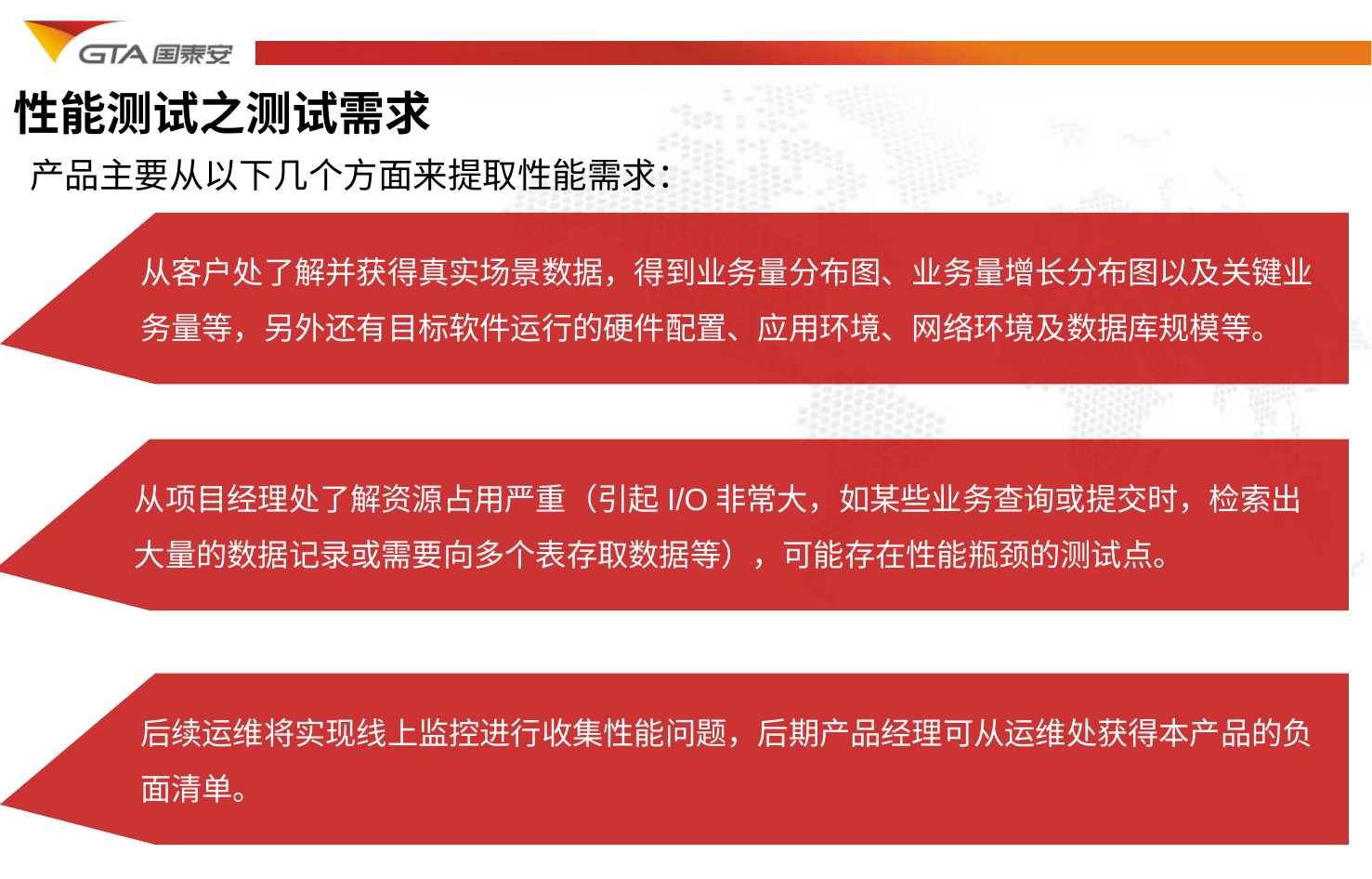

性能测试之测试需求
产品主要从以下几个方面来提取性能需求：

从客户处了解并获得真实场景数据，得到业务量分布图、业务量增长分布图以及关键业务量等，另外还有目标软件运行的硬件配置、应用环境、网络环境及数据库规模等。

从项目经理处了解资源占用严重（引起I/O非常大，如某些业务查询或提交时，检索出大量的数据记录或需要向多个表存取数据等），可能存在性能瓶颈的测试点。

后续运维将实现线上监控进行收集性能问题，后期产品经理可从运维处获得本产品的负面清单。